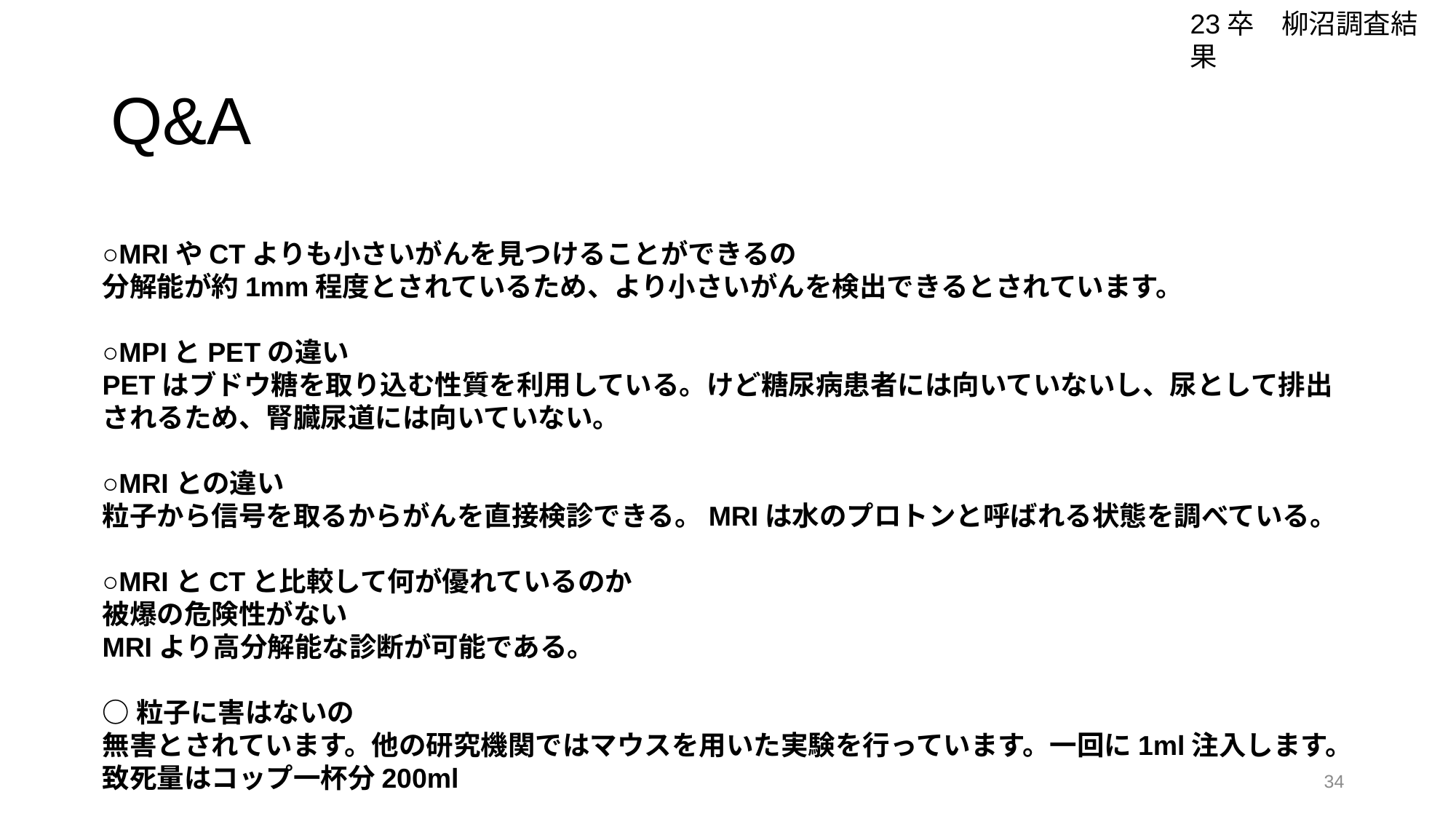

23卒　柳沼調査結果
# Q&A
○MRIやCTよりも小さいがんを見つけることができるの
分解能が約1mm程度とされているため、より小さいがんを検出できるとされています。

○MPIとPETの違い
PETはブドウ糖を取り込む性質を利用している。けど糖尿病患者には向いていないし、尿として排出されるため、腎臓尿道には向いていない。

○MRIとの違い
粒子から信号を取るからがんを直接検診できる。MRIは水のプロトンと呼ばれる状態を調べている。

○MRIとCTと比較して何が優れているのか
被爆の危険性がない
MRIより高分解能な診断が可能である。

○粒子に害はないの
無害とされています。他の研究機関ではマウスを用いた実験を行っています。一回に1ml注入します。致死量はコップ一杯分200ml
34